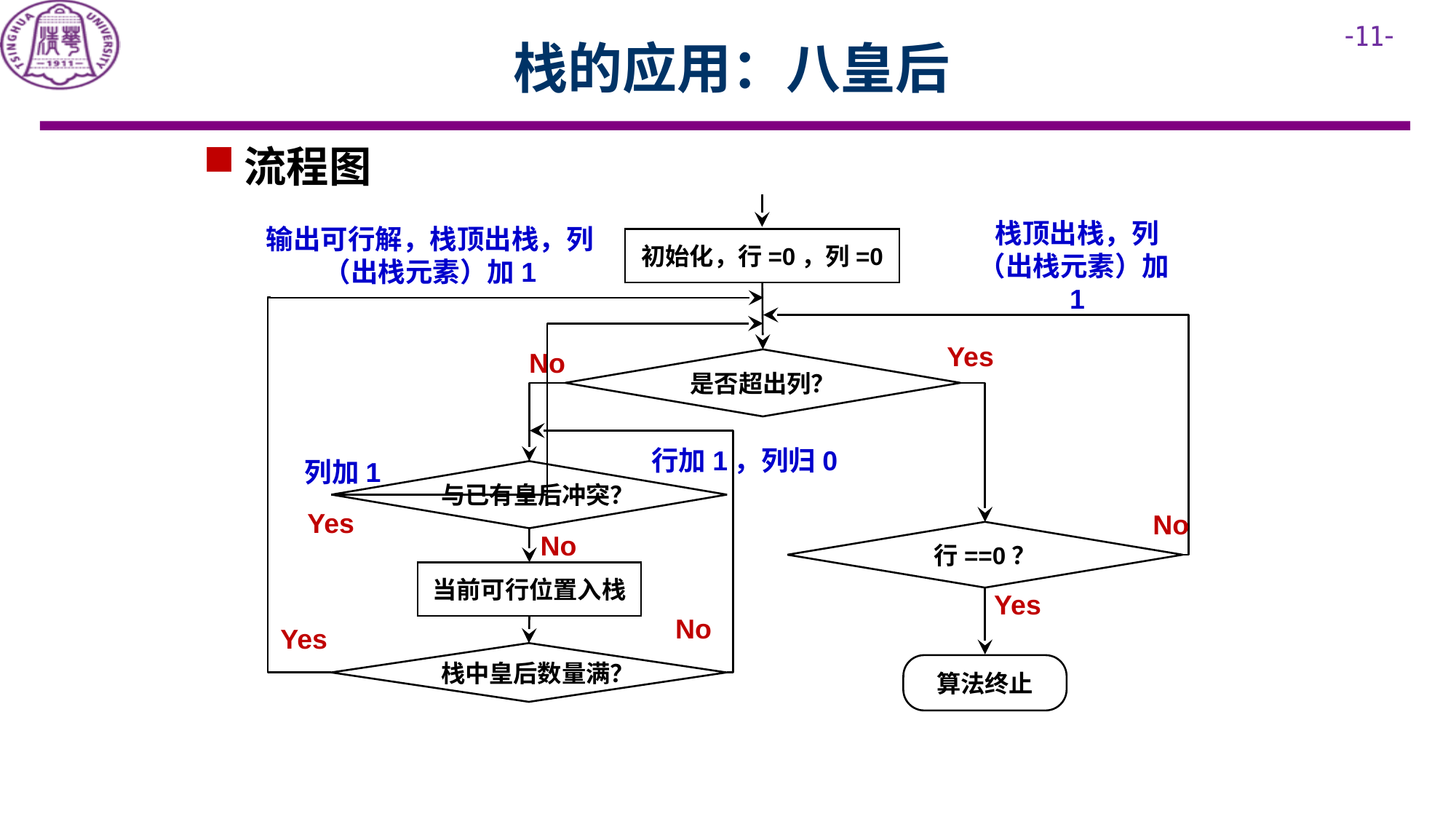

栈的应用：八皇后
流程图
输出可行解，栈顶出栈，列（出栈元素）加1
初始化，行=0，列=0
栈顶出栈，列（出栈元素）加1
Yes
No
是否超出列？
行加1，列归0
列加1
与已有皇后冲突？
Yes
No
行==0？
No
当前可行位置入栈
Yes
No
Yes
栈中皇后数量满？
算法终止